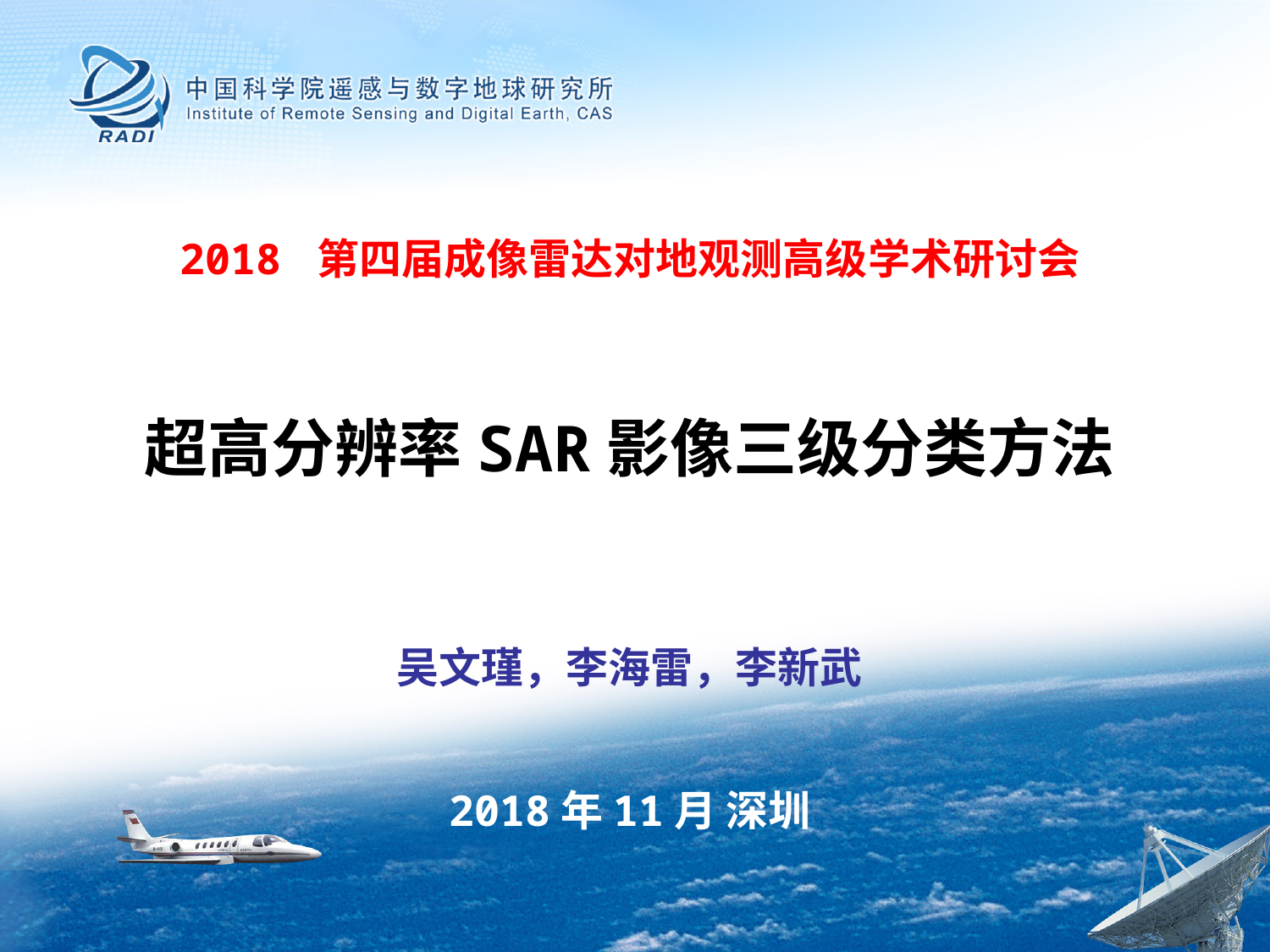

2018 第四届成像雷达对地观测高级学术研讨会
超高分辨率SAR影像三级分类方法
吴文瑾，李海雷，李新武
2018年11月 深圳